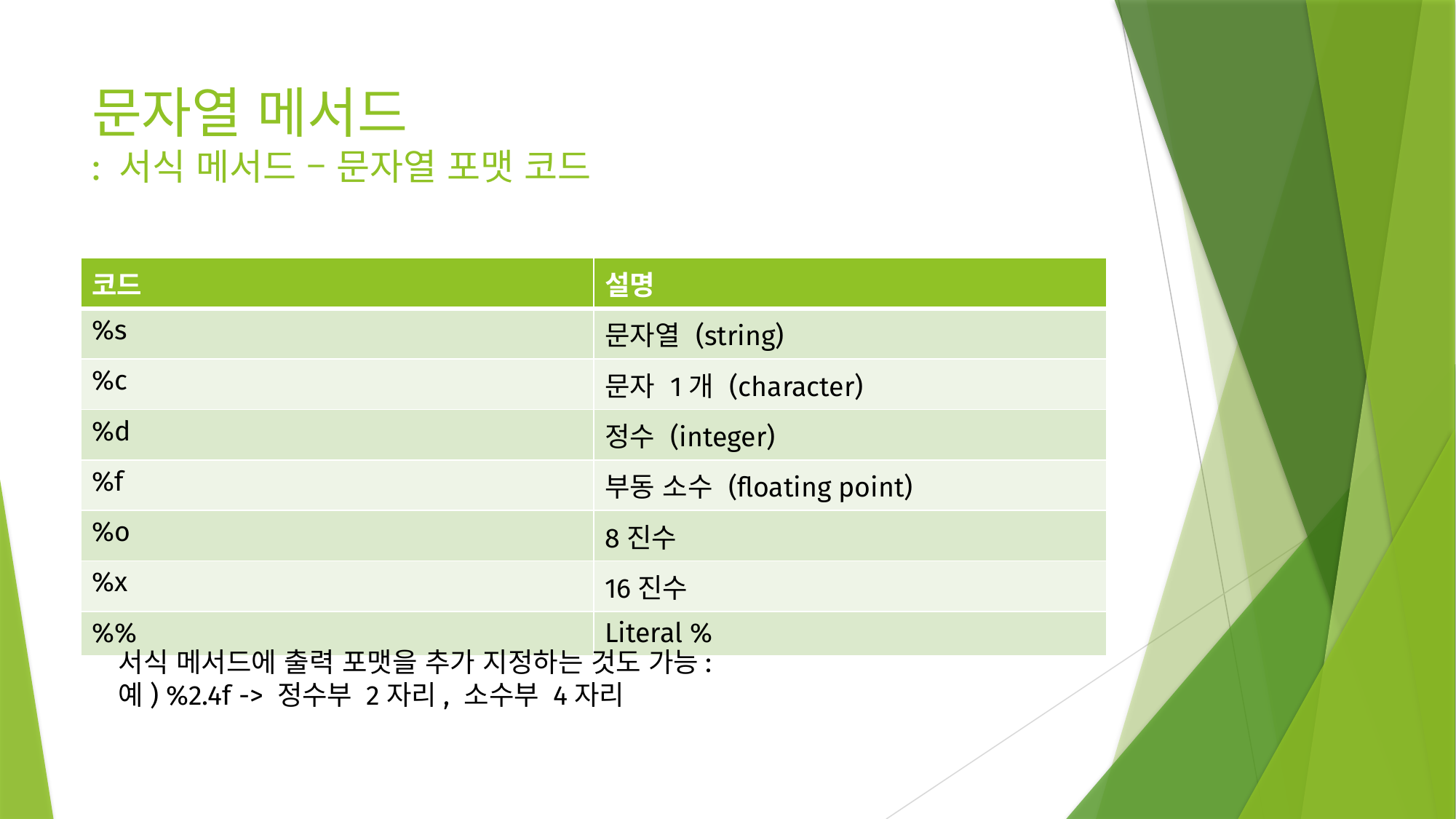

# 문자열 메서드 : 서식 메서드 – 문자열 포맷 코드
| 코드 | 설명 |
| --- | --- |
| %s | 문자열 (string) |
| %c | 문자 1개 (character) |
| %d | 정수 (integer) |
| %f | 부동 소수 (floating point) |
| %o | 8진수 |
| %x | 16진수 |
| %% | Literal % |
서식 메서드에 출력 포맷을 추가 지정하는 것도 가능:
예) %2.4f -> 정수부 2자리, 소수부 4자리